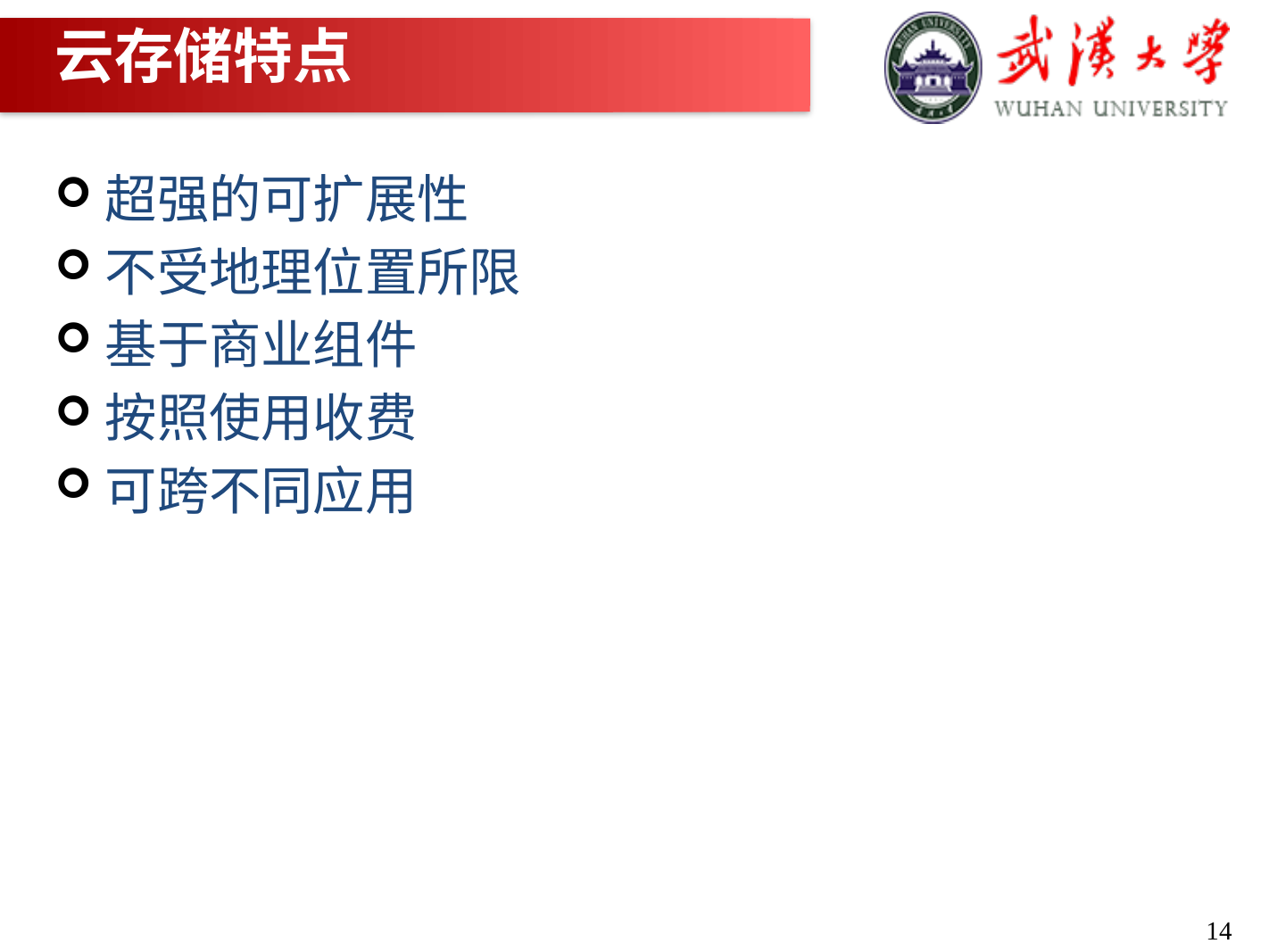

# 云存储特点
超强的可扩展性
不受地理位置所限
基于商业组件
按照使用收费
可跨不同应用